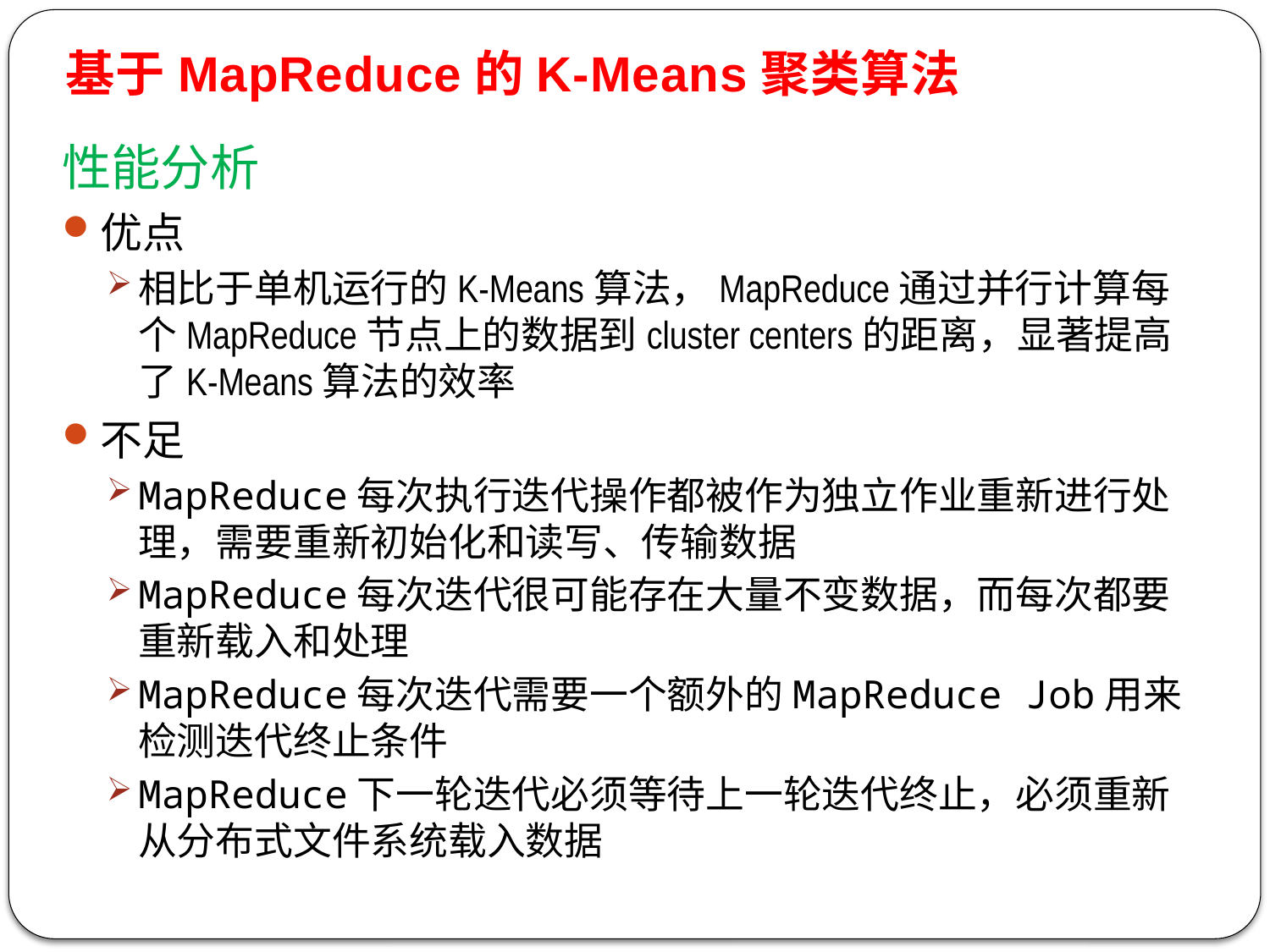

基于MapReduce的K-Means聚类算法
性能分析
优点
相比于单机运行的K-Means算法，MapReduce通过并行计算每个MapReduce节点上的数据到cluster centers的距离，显著提高了K-Means算法的效率
不足
MapReduce每次执行迭代操作都被作为独立作业重新进行处理，需要重新初始化和读写、传输数据
MapReduce每次迭代很可能存在大量不变数据，而每次都要重新载入和处理
MapReduce每次迭代需要一个额外的MapReduce Job用来检测迭代终止条件
MapReduce下一轮迭代必须等待上一轮迭代终止，必须重新从分布式文件系统载入数据